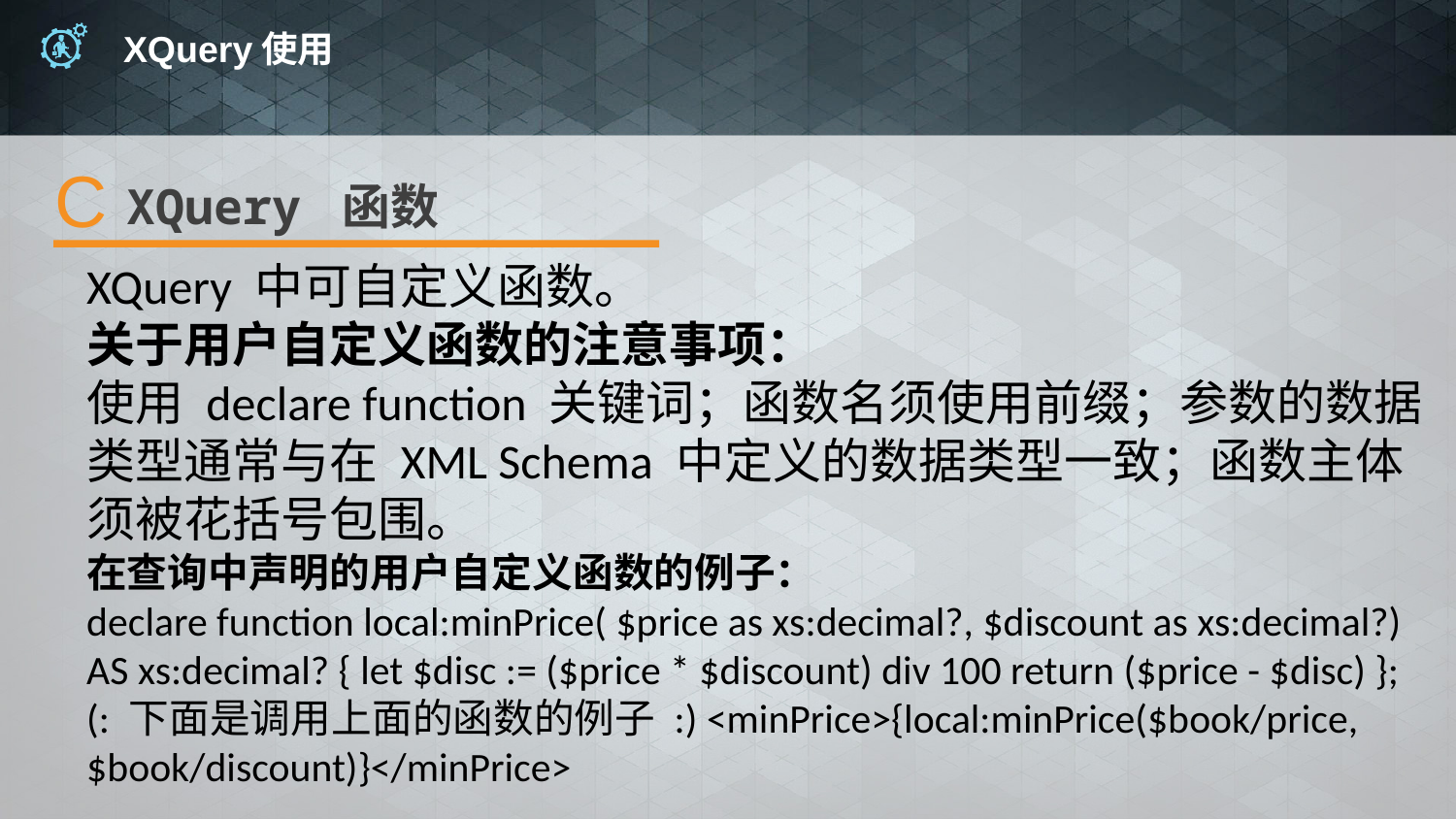

# XQuery使用
C
XQuery 函数

XQuery 中可自定义函数。
关于用户自定义函数的注意事项：
使用 declare function 关键词；函数名须使用前缀；参数的数据类型通常与在 XML Schema 中定义的数据类型一致；函数主体须被花括号包围。
在查询中声明的用户自定义函数的例子：
declare function local:minPrice( $price as xs:decimal?, $discount as xs:decimal?) AS xs:decimal? { let $disc := ($price * $discount) div 100 return ($price - $disc) }; (: 下面是调用上面的函数的例子 :) <minPrice>{local:minPrice($book/price, $book/discount)}</minPrice>